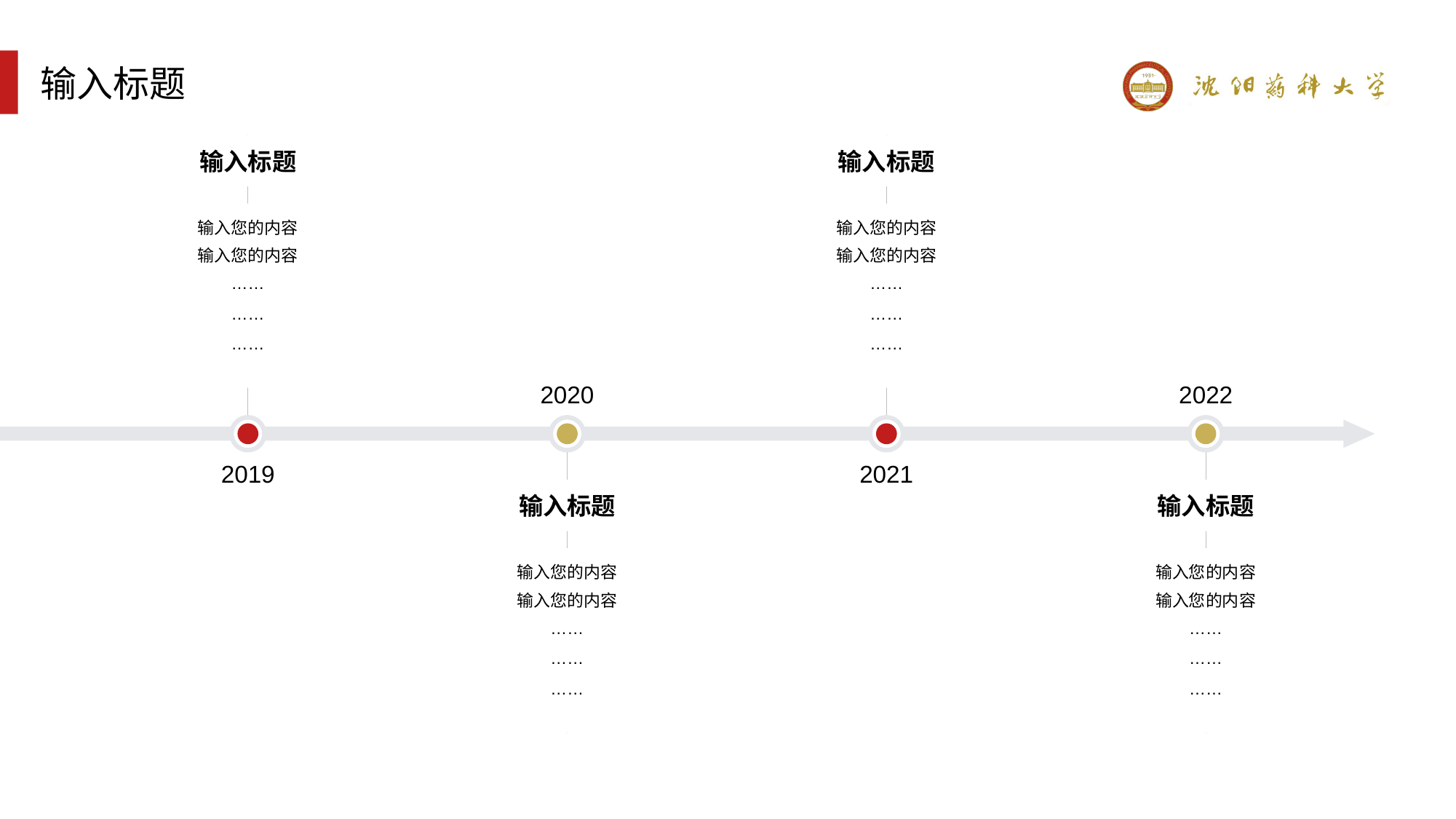

输入标题
输入标题
输入您的内容
输入您的内容
……
……
……

2019
输入标题
输入您的内容
输入您的内容
……
……
……

2021
2020

输入标题
输入您的内容
输入您的内容
……
……
……
2022

输入标题
输入您的内容
输入您的内容
……
……
……